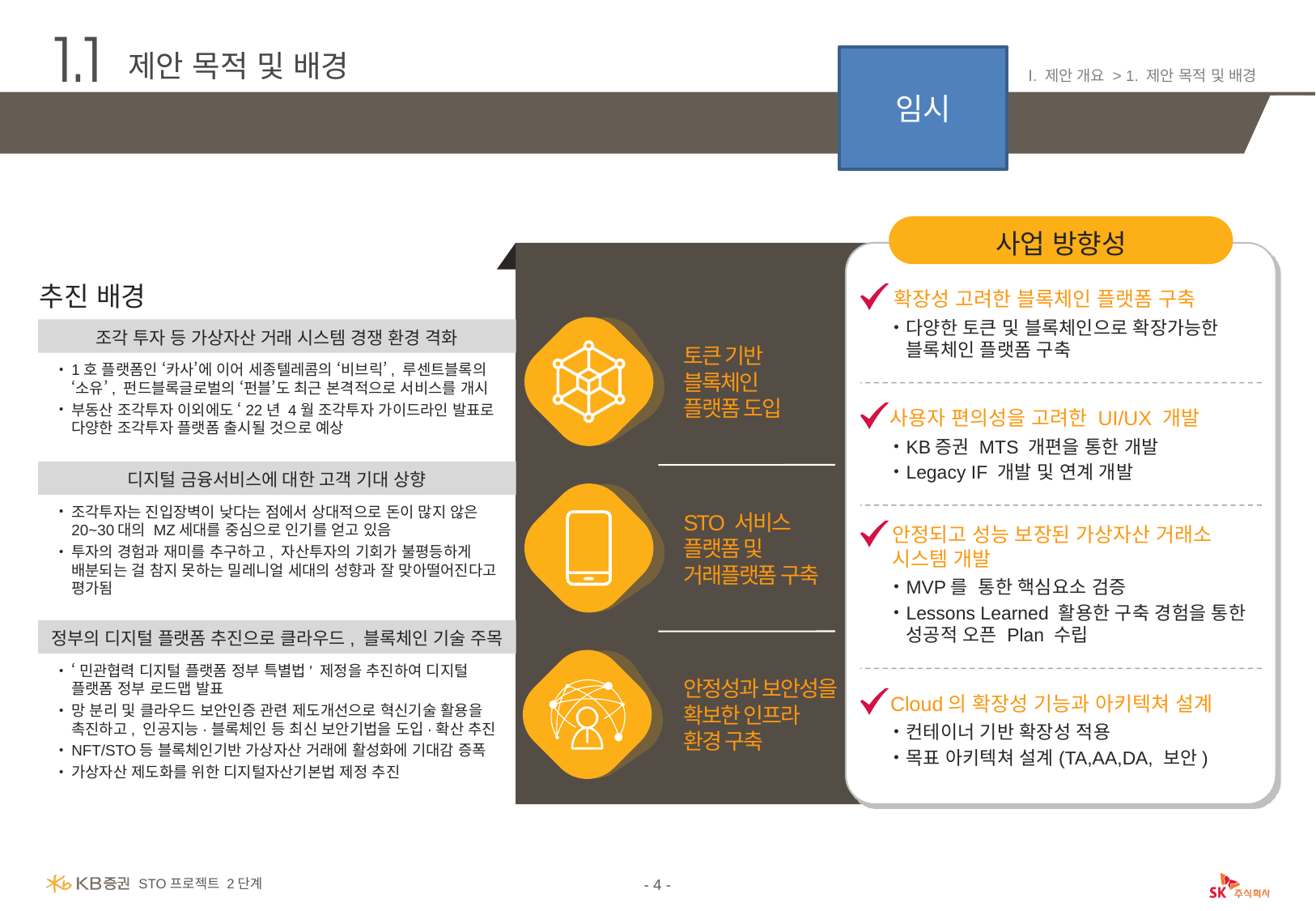

1.1
제안 목적 및 배경
임시
Ⅰ. 제안 개요 > 1. 제안 목적 및 배경
증권형 토큰(STO)의 가상자산 산업 및 고객의 투자 기대에 기여하는 시스템 구축
사업 방향성

사업 목표

확장성 고려한 블록체인 플랫폼 구축

다양한 토큰 및 블록체인으로 확장가능한 블록체인 플랫폼 구축
추진 배경

조각 투자 등 가상자산 거래 시스템 경쟁 환경 격화
1호 플랫폼인 ‘카사’에 이어 세종텔레콤의 ‘비브릭’, 루센트블록의 ‘소유’, 펀드블록글로벌의 ‘펀블’도 최근 본격적으로 서비스를 개시
부동산 조각투자 이외에도 ‘22년 4월 조각투자 가이드라인 발표로 다양한 조각투자 플랫폼 출시될 것으로 예상

토큰 기반  블록체인
플랫폼 도입

사용자 편의성을 고려한 UI/UX 개발

KB증권 MTS 개편을 통한 개발
Legacy IF 개발 및 연계 개발
디지털 금융서비스에 대한 고객 기대 상향
조각투자는 진입장벽이 낮다는 점에서 상대적으로 돈이 많지 않은 20~30대의 MZ세대를 중심으로 인기를 얻고 있음
투자의 경험과 재미를 추구하고, 자산투자의 기회가 불평등하게 배분되는 걸 참지 못하는 밀레니얼 세대의 성향과 잘 맞아떨어진다고 평가됨

STO 서비스 플랫폼 및
거래플랫폼 구축

안정되고 성능 보장된 가상자산 거래소
시스템 개발
MVP를  통한 핵심요소 검증
Lessons Learned 활용한 구축 경험을 통한 성공적 오픈 Plan 수립
MTS
정부의 디지털 플랫폼 추진으로 클라우드, 블록체인 기술 주목
‘민관협력 디지털 플랫폼 정부 특별법' 제정을 추진하여 디지털 플랫폼 정부 로드맵 발표
망 분리 및 클라우드 보안인증 관련 제도개선으로 혁신기술 활용을 촉진하고, 인공지능·블록체인 등 최신 보안기법을 도입·확산 추진
NFT/STO등 블록체인기반 가상자산 거래에 활성화에 기대감 증폭
가상자산 제도화를 위한 디지털자산기본법 제정 추진

안정성과 보안성을 확보한 인프라 환경 구축

Cloud의 확장성 기능과 아키텍쳐 설계

컨테이너 기반 확장성 적용
목표 아키텍쳐 설계(TA,AA,DA, 보안)